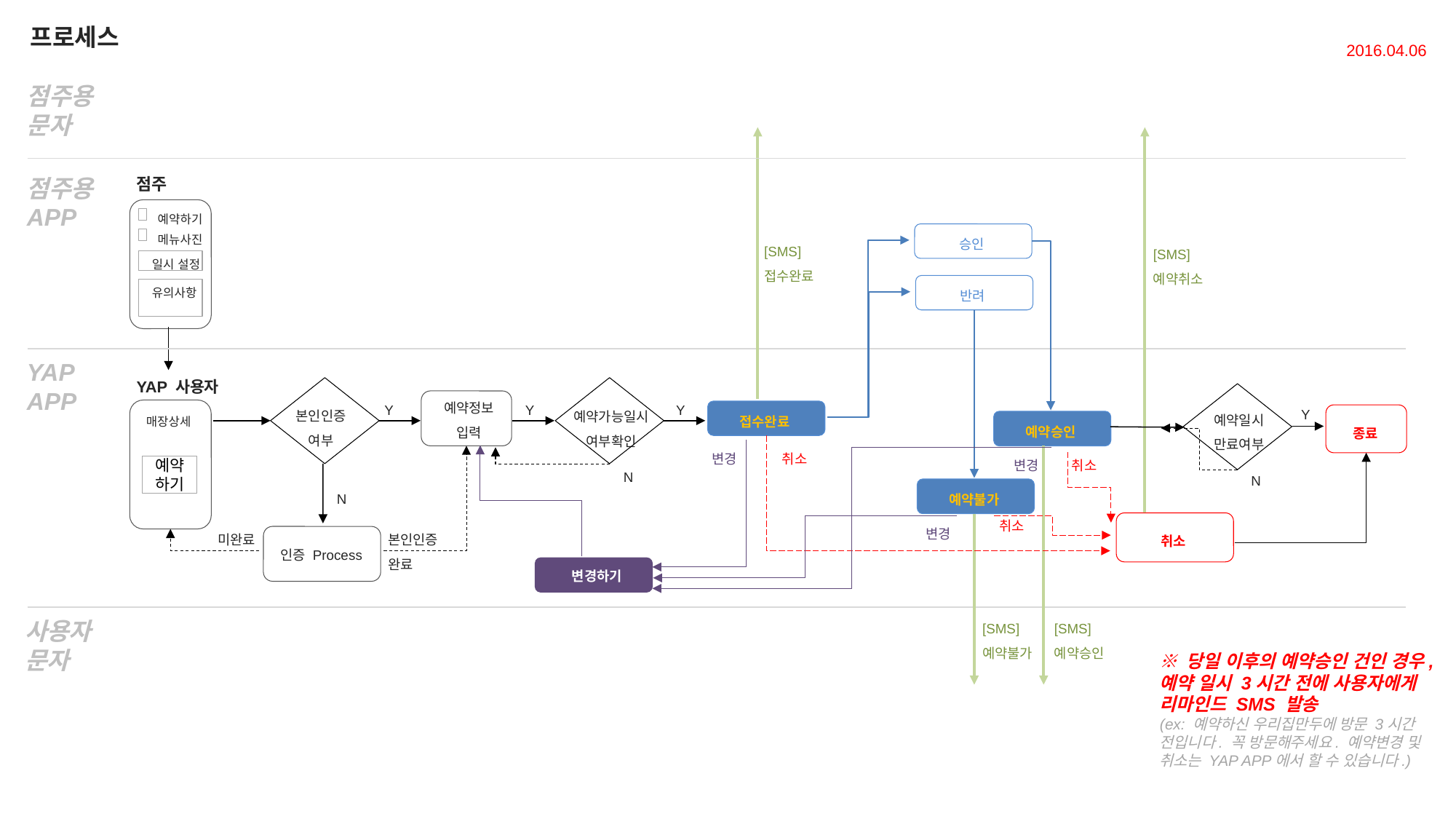

프로세스
2016.04.06
점주용
문자
점주
점주용
APP
예약하기

메뉴사진
승인

[SMS]
접수완료
[SMS]
예약취소
일시 설정

유의사항
반려

YAP
APP
YAP 사용자

예약정보
입력
Y
Y
Y

Y
본인인증
여부
예약접수
예약가능일시
여부확인
예약일시
만료여부
접수완료

매장상세

예약승인

종료
변경
취소
변경
취소
N
예약하기
N
N
예약불가

취소
변경

미완료
본인인증완료
취소

인증 Process
변경하기

[SMS]
예약승인
[SMS]
예약불가
사용자
문자
※ 당일 이후의 예약승인 건인 경우,
예약 일시 3시간 전에 사용자에게 리마인드 SMS 발송
(ex: 예약하신 우리집만두에 방문 3시간 전입니다. 꼭 방문해주세요. 예약변경 및 취소는 YAP APP에서 할 수 있습니다.)